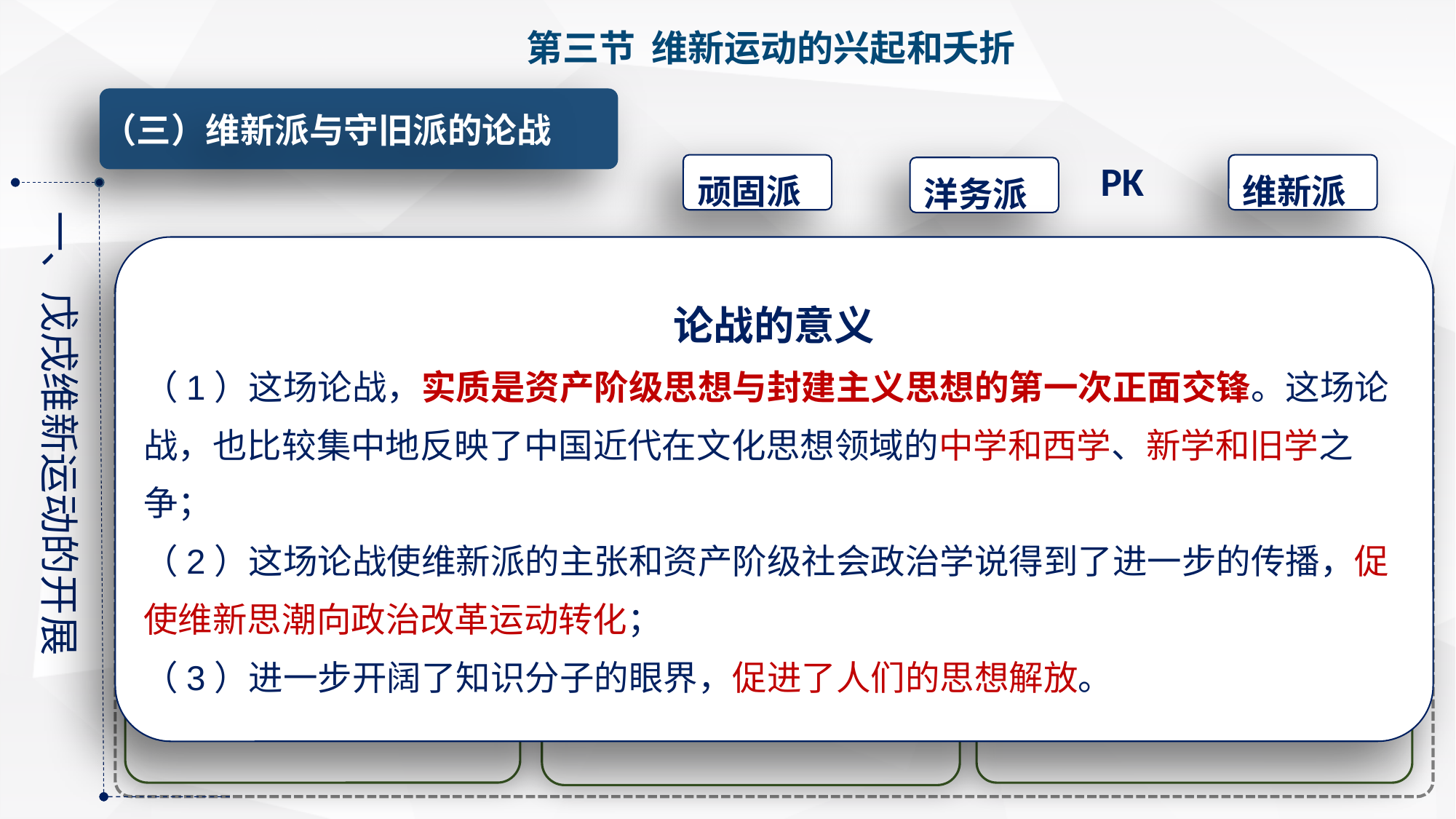

第三节  维新运动的兴起和夭折

（三）维新派与守旧派的论战
PK
顽固派
维新派
洋务派

一、戊戌维新运动的开展
论战的意义
（1）这场论战，实质是资产阶级思想与封建主义思想的第一次正面交锋。这场论战，也比较集中地反映了中国近代在文化思想领域的中学和西学、新学和旧学之争；
（2）这场论战使维新派的主张和资产阶级社会政治学说得到了进一步的传播，促使维新思潮向政治改革运动转化；
（3）进一步开阔了知识分子的眼界，促进了人们的思想解放。

要不要废八股、改科举、兴新学

要不要变法
要不要兴民权、设议院、实行君主立宪

顽：祖宗之法不可变；宁可亡国，不可变法。

洋：不可变者，伦纪也，非法制也；圣道也，非器械也；心术也，非工艺也。

维：变者，天下之公理也；能变则全，不变则亡，全变则强，小变仍亡。

顽：科举制度废则圣道衰，人心乱矣；中人之学西学，但知夷意而变我民，使人相率而入于夷狄。

洋：中学为体，西学为用。讲西学必先通中学，必以中学固其根柢。

维：变法之本，在育人才，人才之兴，在开学校，学校之立，在变科举。

顽：欲兴民权，只速乱耳，安得不亡；民主万不可设，民权万不可重，议院万不可通。

洋：民权之说一倡，愚民必喜，乱民必作，纪纲不行，大敌四起。……此可谓有百害者也。

维：君主立宪可以“解生民于倒悬之危，置国家于磐石之安”。